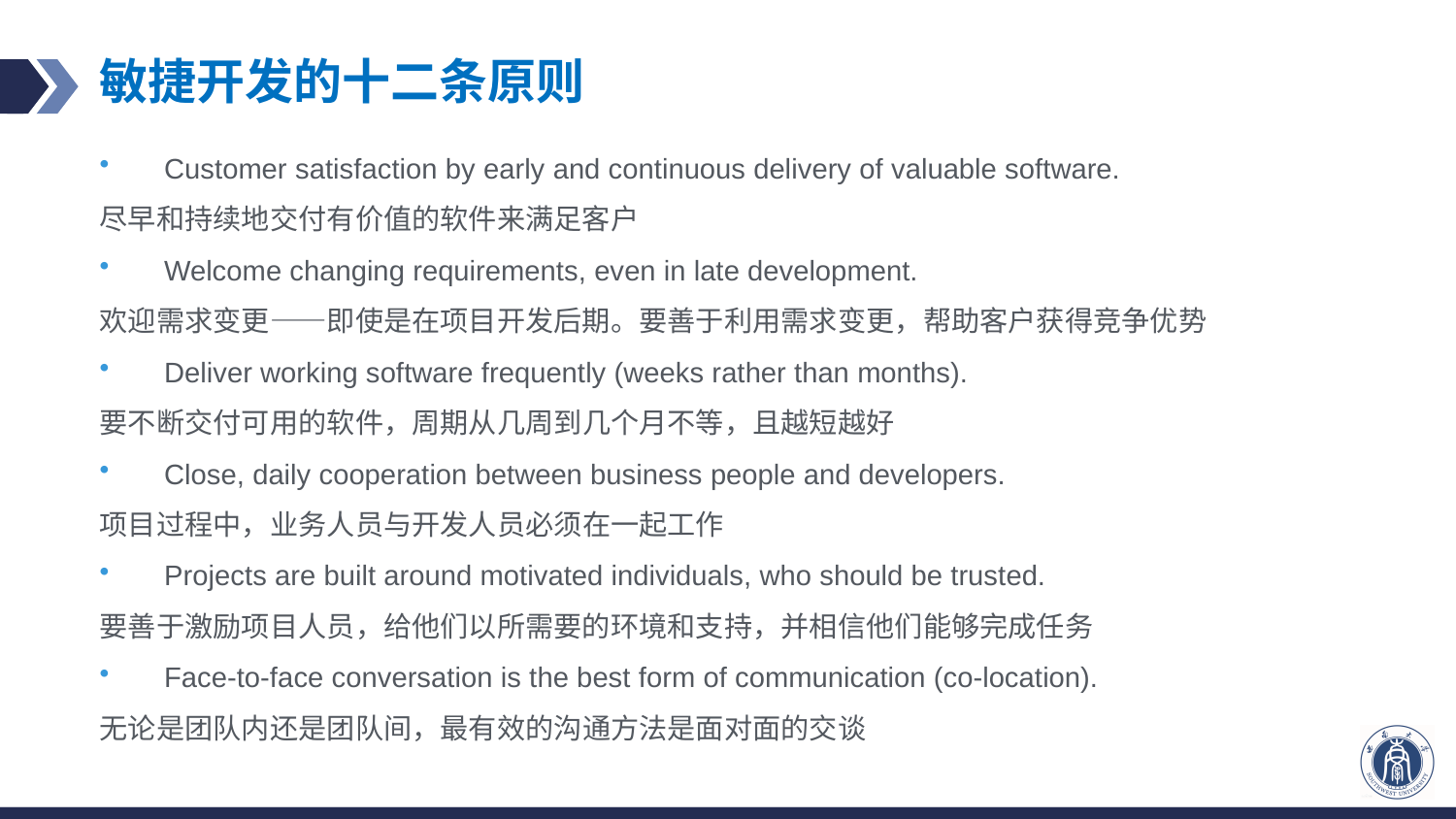

# 敏捷开发的十二条原则
Customer satisfaction by early and continuous delivery of valuable software.
尽早和持续地交付有价值的软件来满足客户
Welcome changing requirements, even in late development.
欢迎需求变更——即使是在项目开发后期。要善于利用需求变更，帮助客户获得竞争优势
Deliver working software frequently (weeks rather than months).
要不断交付可用的软件，周期从几周到几个月不等，且越短越好
Close, daily cooperation between business people and developers.
项目过程中，业务人员与开发人员必须在一起工作
Projects are built around motivated individuals, who should be trusted.
要善于激励项目人员，给他们以所需要的环境和支持，并相信他们能够完成任务
Face-to-face conversation is the best form of communication (co-location).
无论是团队内还是团队间，最有效的沟通方法是面对面的交谈